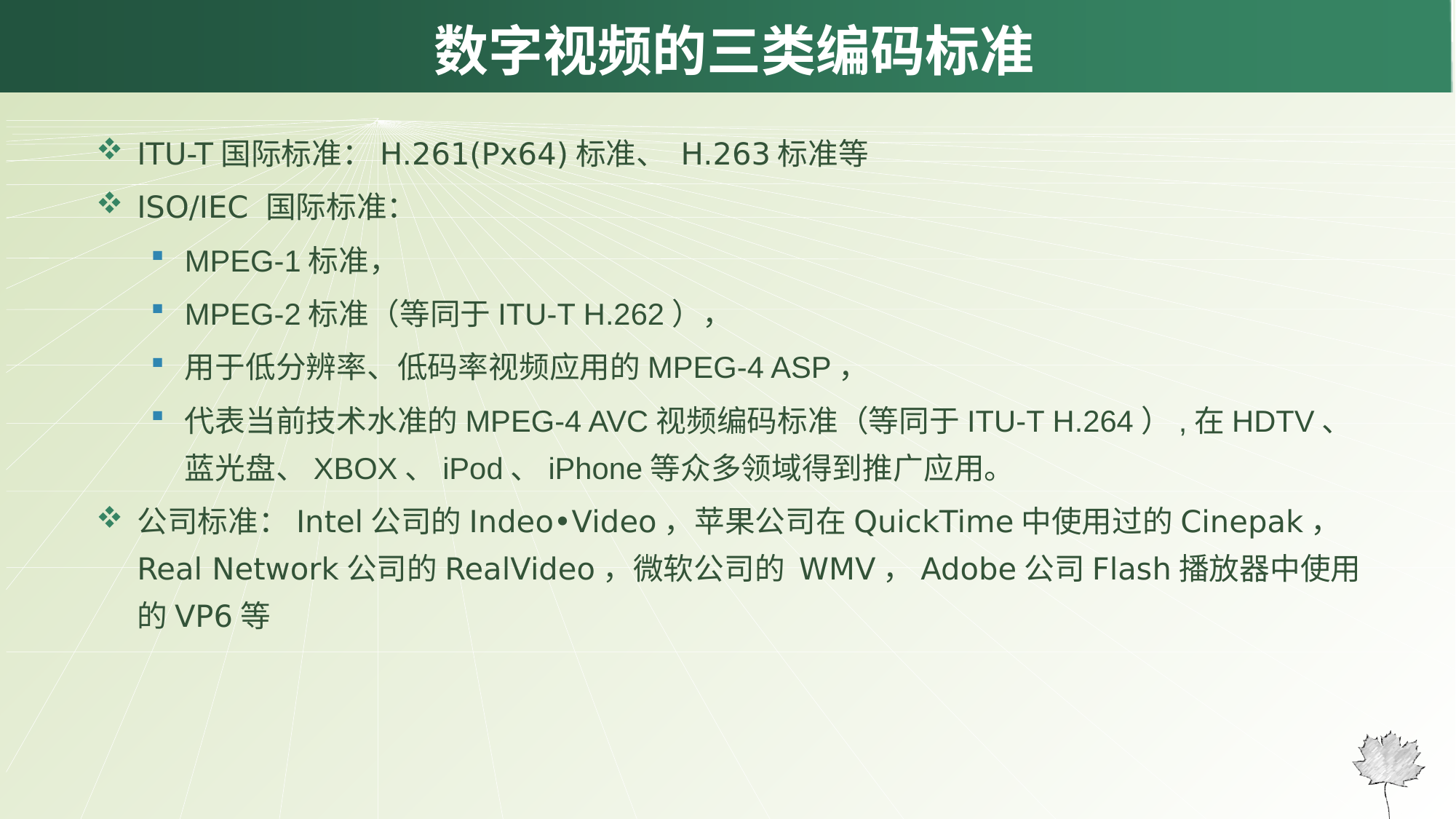

# 数字视频的三类编码标准
ITU-T国际标准：H.261(Px64)标准、 H.263标准等
ISO/IEC 国际标准：
MPEG-1标准，
MPEG-2标准（等同于ITU-T H.262），
用于低分辨率、低码率视频应用的MPEG-4 ASP，
代表当前技术水准的MPEG-4 AVC视频编码标准（等同于ITU-T H.264）,在HDTV、蓝光盘、XBOX、iPod、iPhone等众多领域得到推广应用。
公司标准：Intel公司的Indeo•Video，苹果公司在QuickTime中使用过的Cinepak， Real Network公司的RealVideo，微软公司的 WMV，Adobe公司Flash播放器中使用的VP6等